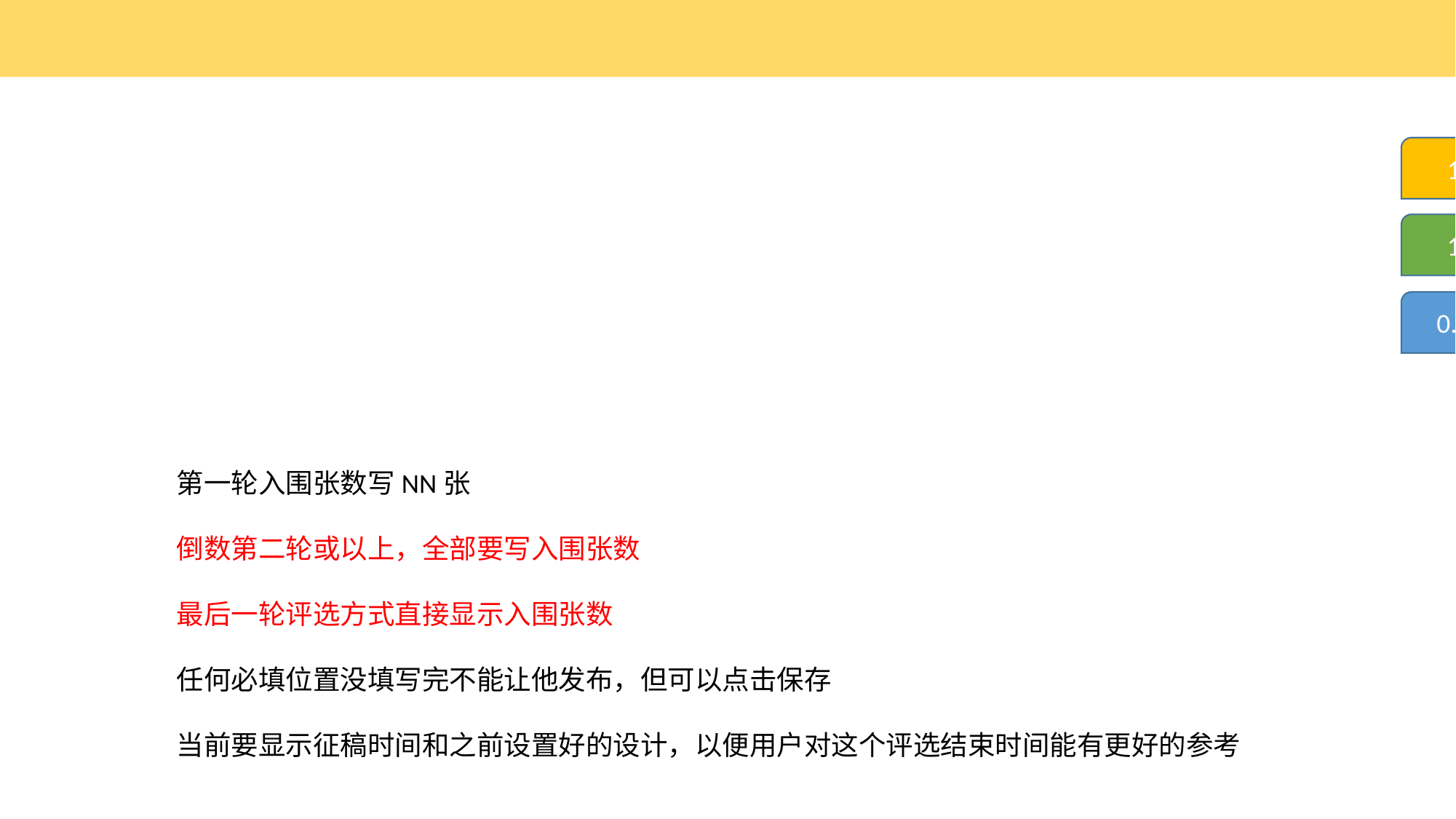

1
1
0.5
第一轮入围张数写NN张

倒数第二轮或以上，全部要写入围张数

最后一轮评选方式直接显示入围张数

任何必填位置没填写完不能让他发布，但可以点击保存

当前要显示征稿时间和之前设置好的设计，以便用户对这个评选结束时间能有更好的参考